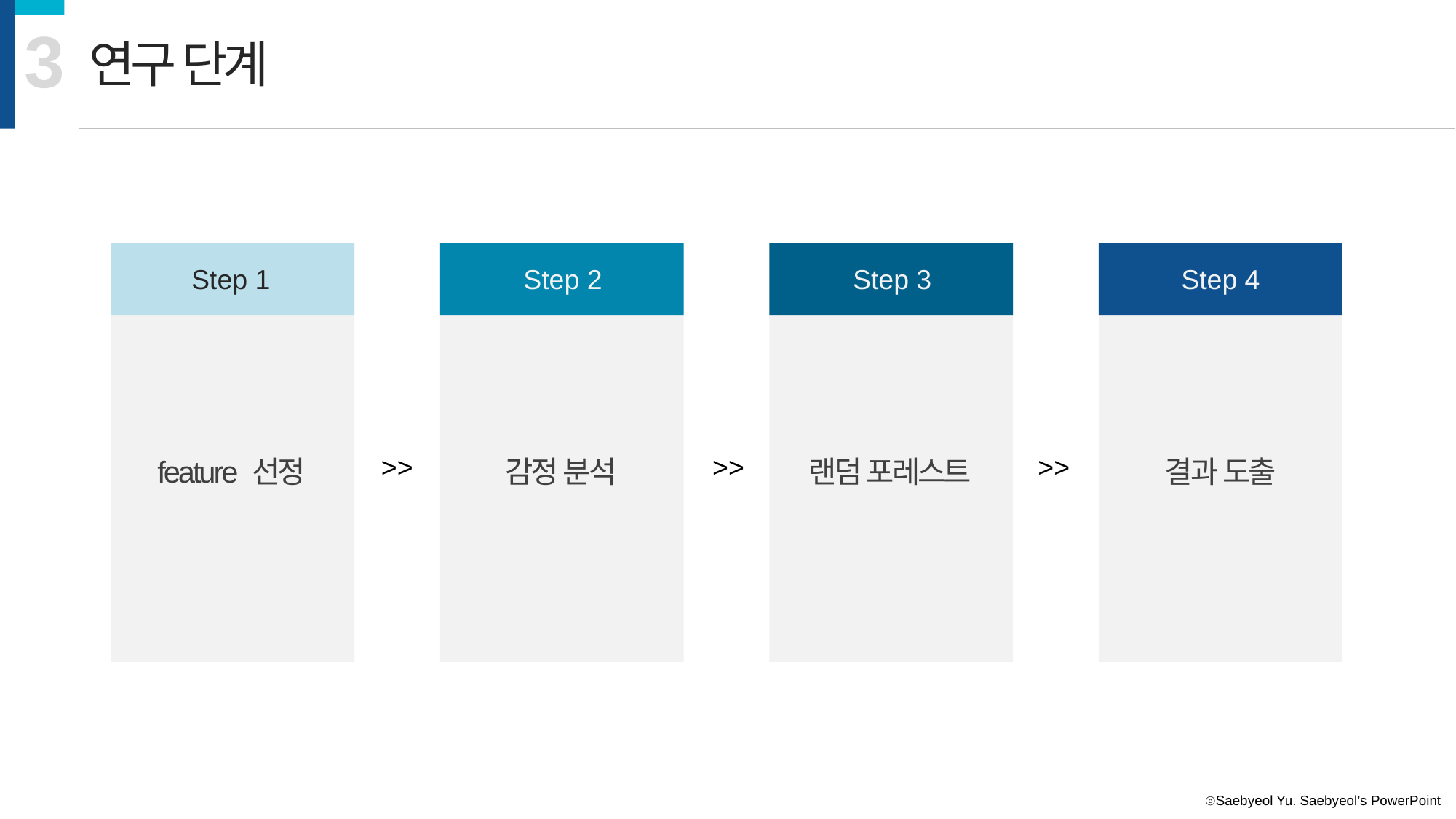

3
연구 단계

Step 1
Step 2
Step 3
Step 4
feature 선정
감정 분석
랜덤 포레스트
결과 도출
>>
>>
>>